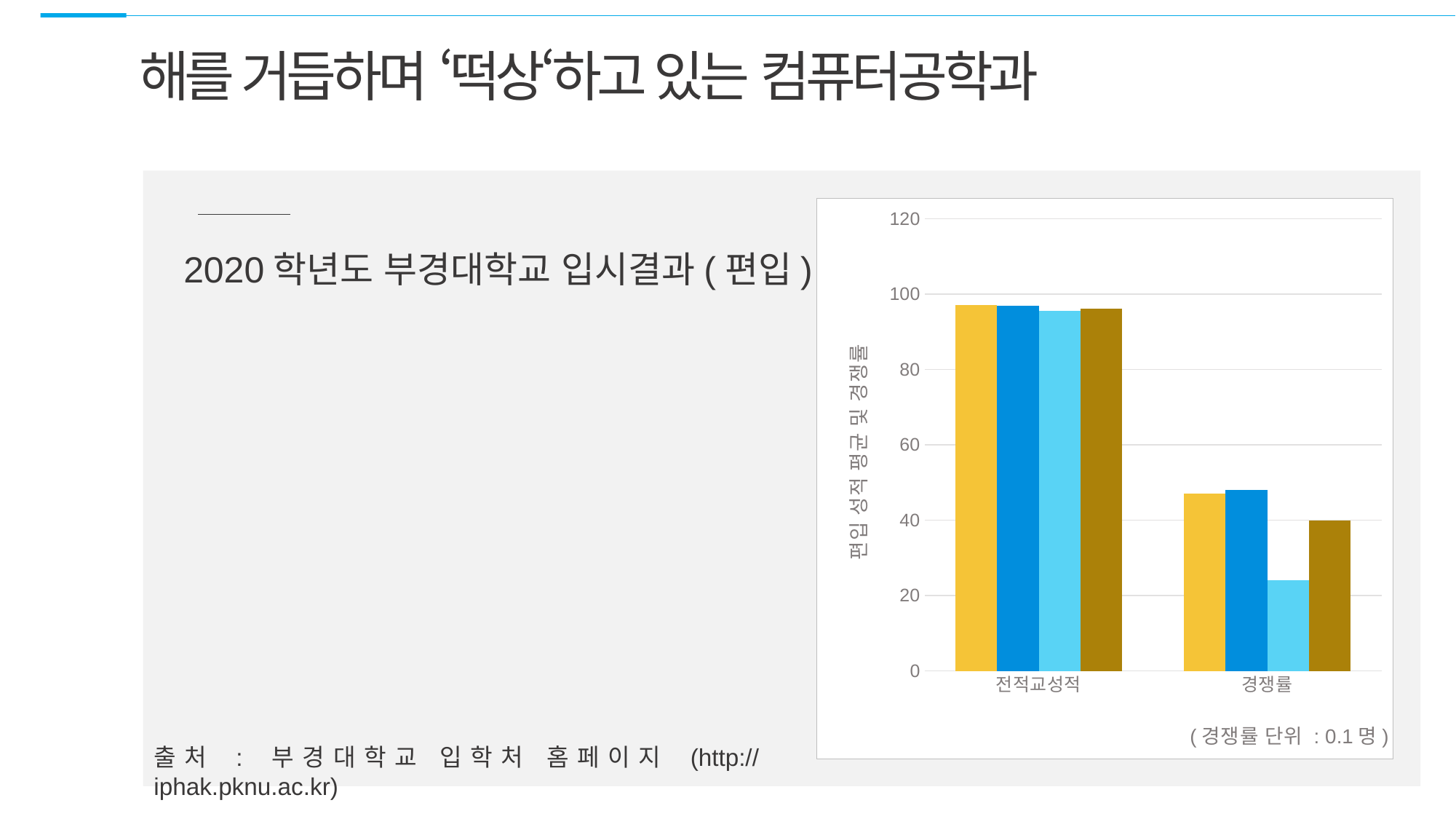

해를 거듭하며 ‘떡상‘하고 있는 컴퓨터공학과

### Chart

| Category | 컴퓨터공학과 | 기계공학과 | 화학공학과 | 전기공학과 |
|---|---|---|---|---|
| 전적교성적 | 97.18 | 96.86 | 95.58 | 96.14 |
| 경쟁률 | 47.0 | 48.0 | 24.0 | 40.0 |
2020학년도 부경대학교 입시결과(편입)
출처 : 부경대학교 입학처 홈페이지 (http://iphak.pknu.ac.kr)